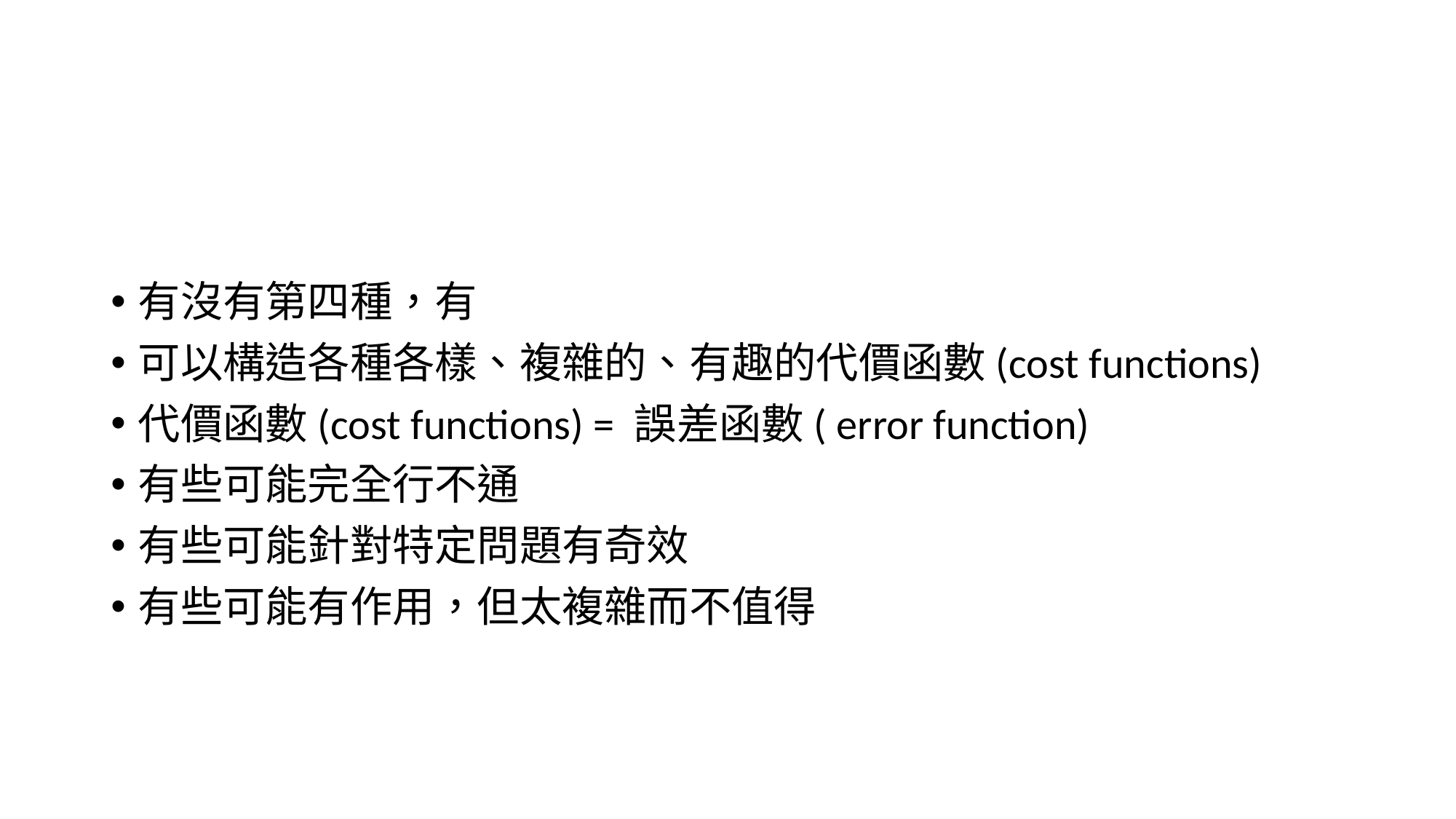

#
有沒有第四種，有
可以構造各種各樣、複雜的、有趣的代價函數(cost functions)
代價函數(cost functions) = 誤差函數( error function)
有些可能完全行不通
有些可能針對特定問題有奇效
有些可能有作用，但太複雜而不值得